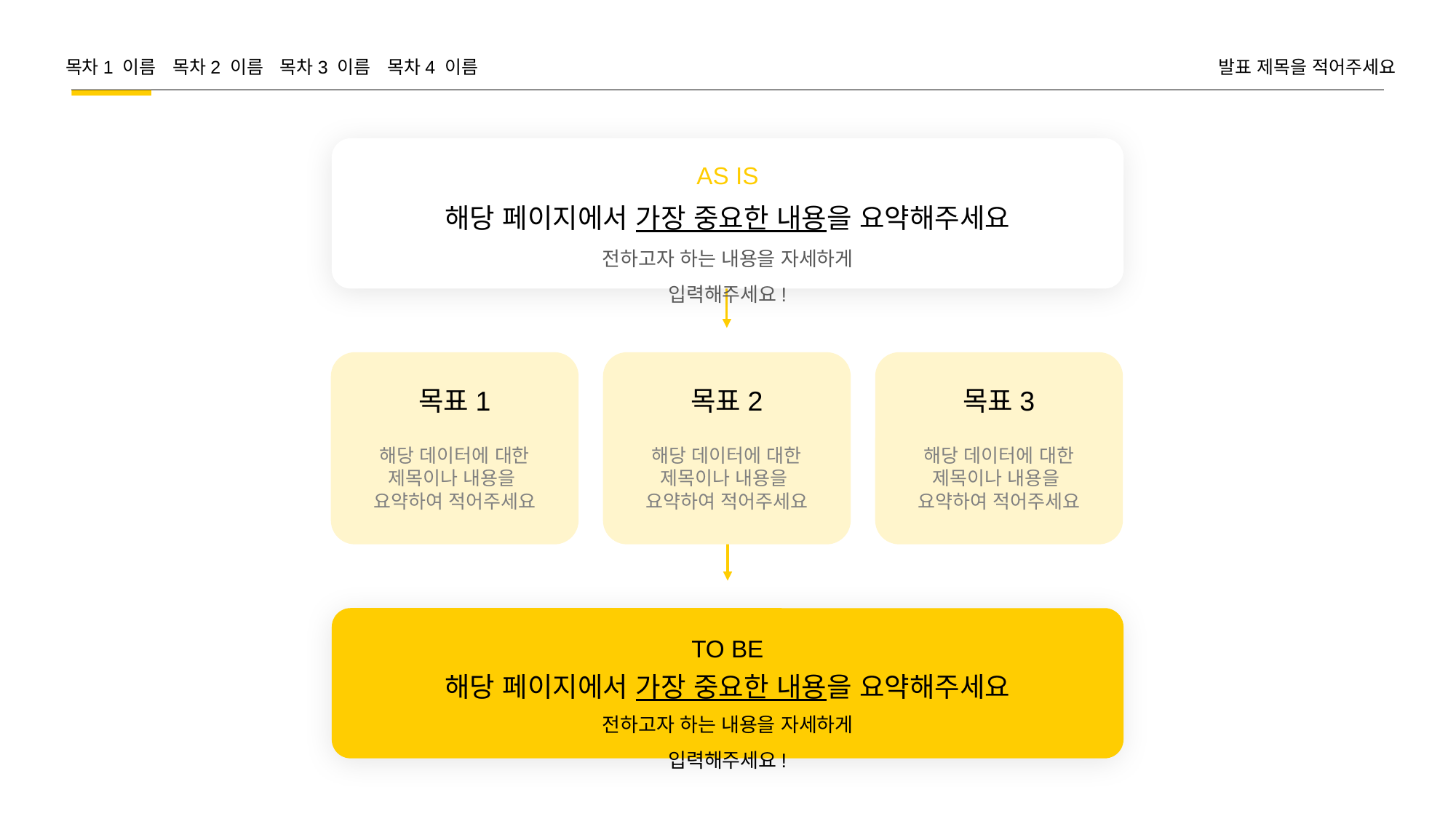

목차1 이름
목차2 이름
목차3 이름
목차4 이름
발표 제목을 적어주세요

AS IS
해당 페이지에서 가장 중요한 내용을 요약해주세요
전하고자 하는 내용을 자세하게 입력해주세요!

목표2
목표3
목표1
해당 데이터에 대한
제목이나 내용을
요약하여 적어주세요
해당 데이터에 대한
제목이나 내용을
요약하여 적어주세요
해당 데이터에 대한
제목이나 내용을
요약하여 적어주세요

TO BE
해당 페이지에서 가장 중요한 내용을 요약해주세요
전하고자 하는 내용을 자세하게 입력해주세요!